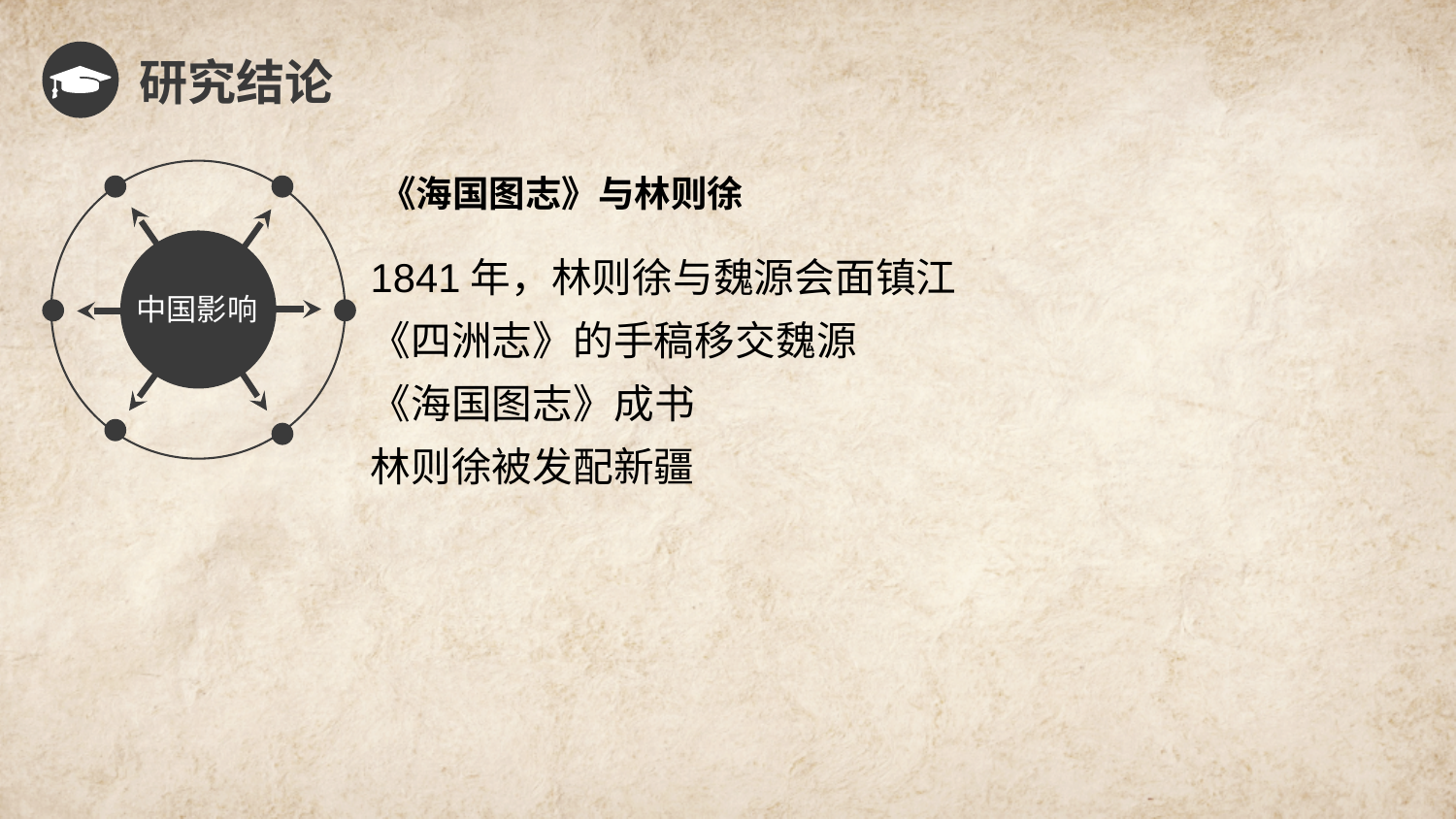

研究结论

《海国图志》与林则徐
1841年，林则徐与魏源会面镇江
《四洲志》的手稿移交魏源
《海国图志》成书
林则徐被发配新疆

中国影响